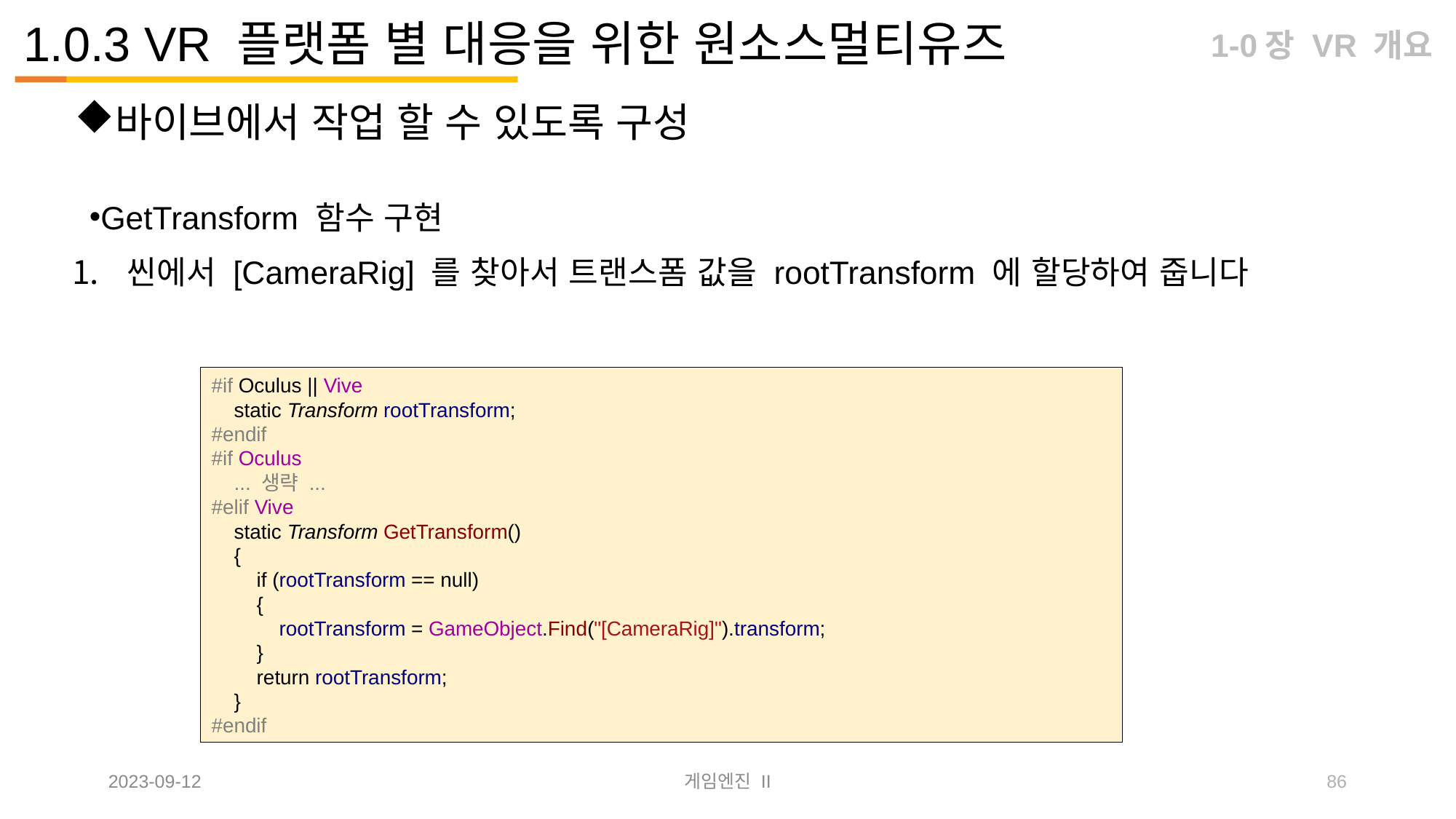

# 1.0.3 VR 플랫폼 별 대응을 위한 원소스멀티유즈
1-0장 VR 개요

바이브에서 작업 할 수 있도록 구성
GetTransform 함수 구현
씬에서 [CameraRig] 를 찾아서 트랜스폼 값을 rootTransform 에 할당하여 줍니다
#if Oculus || Vive
    static Transform rootTransform;
#endif
#if Oculus
    ... 생략 ...
#elif Vive
    static Transform GetTransform()
    {
        if (rootTransform == null)
        {
            rootTransform = GameObject.Find("[CameraRig]").transform;
        }
        return rootTransform;
    }
#endif
2023-09-12
게임엔진 II
86